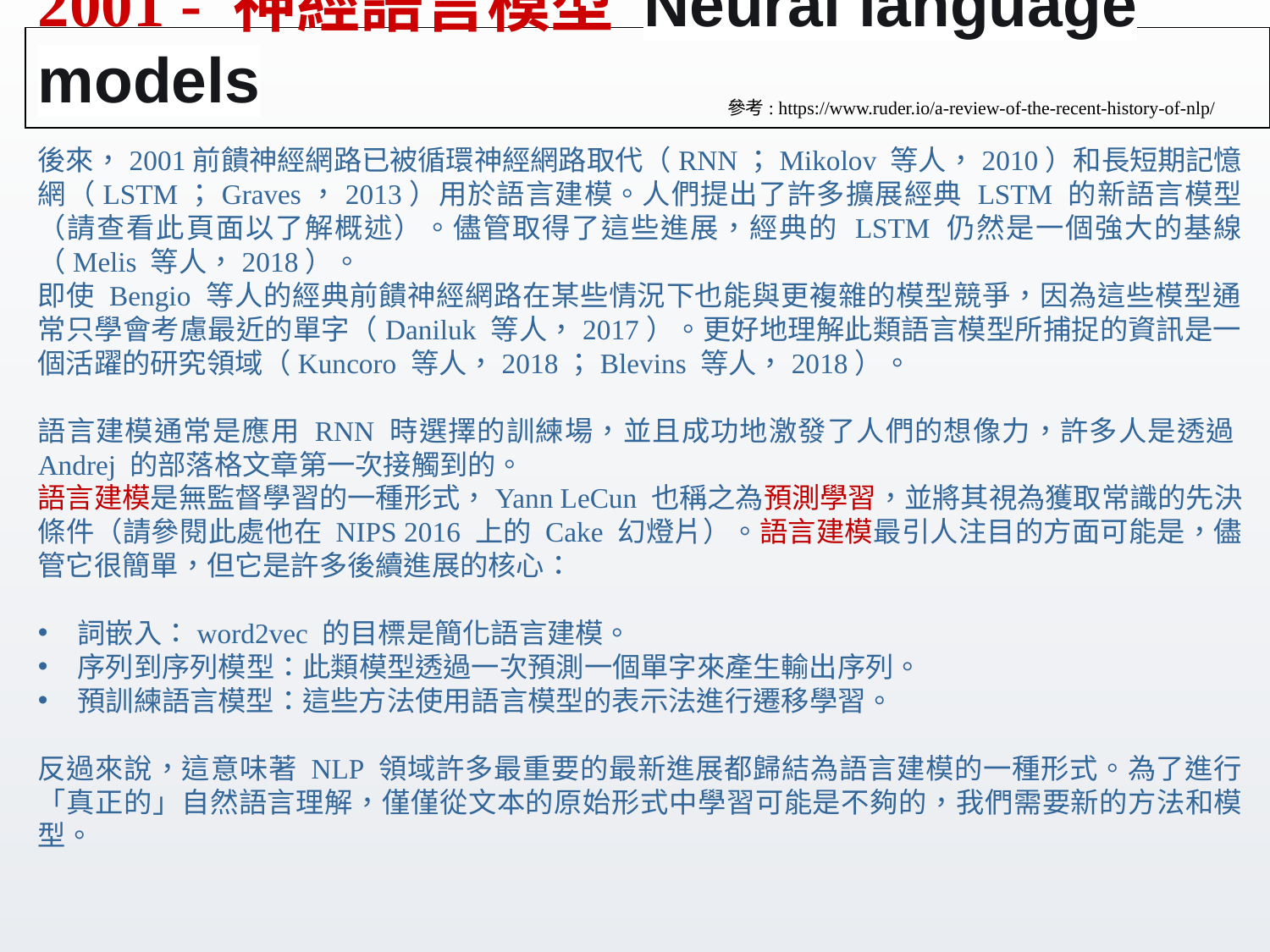

# 2001 - 神經語言模型 Neural language models
參考: https://www.ruder.io/a-review-of-the-recent-history-of-nlp/
後來，2001前饋神經網路已被循環神經網路取代（RNN；Mikolov 等人，2010）和長短期記憶網（LSTM；Graves，2013）用於語言建模。人們提出了許多擴展經典 LSTM 的新語言模型（請查看此頁面以了解概述）。儘管取得了這些進展，經典的 LSTM 仍然是一個強大的基線（Melis 等人，2018）。
即使 Bengio 等人的經典前饋神經網路在某些情況下也能與更複雜的模型競爭，因為這些模型通常只學會考慮最近的單字（Daniluk 等人，2017）。更好地理解此類語言模型所捕捉的資訊是一個活躍的研究領域（Kuncoro 等人，2018；Blevins 等人，2018）。

語言建模通常是應用 RNN 時選擇的訓練場，並且成功地激發了人們的想像力，許多人是透過Andrej 的部落格文章第一次接觸到的。
語言建模是無監督學習的一種形式，Yann LeCun 也稱之為預測學習，並將其視為獲取常識的先決條件（請參閱此處他在 NIPS 2016 上的 Cake 幻燈片）。語言建模最引人注目的方面可能是，儘管它很簡單，但它是許多後續進展的核心：

詞嵌入：word2vec 的目標是簡化語言建模。
序列到序列模型：此類模型透過一次預測一個單字來產生輸出序列。
預訓練語言模型：這些方法使用語言模型的表示法進行遷移學習。

反過來說，這意味著 NLP 領域許多最重要的最新進展都歸結為語言建模的一種形式。為了進行「真正的」自然語言理解，僅僅從文本的原始形式中學習可能是不夠的，我們需要新的方法和模型。